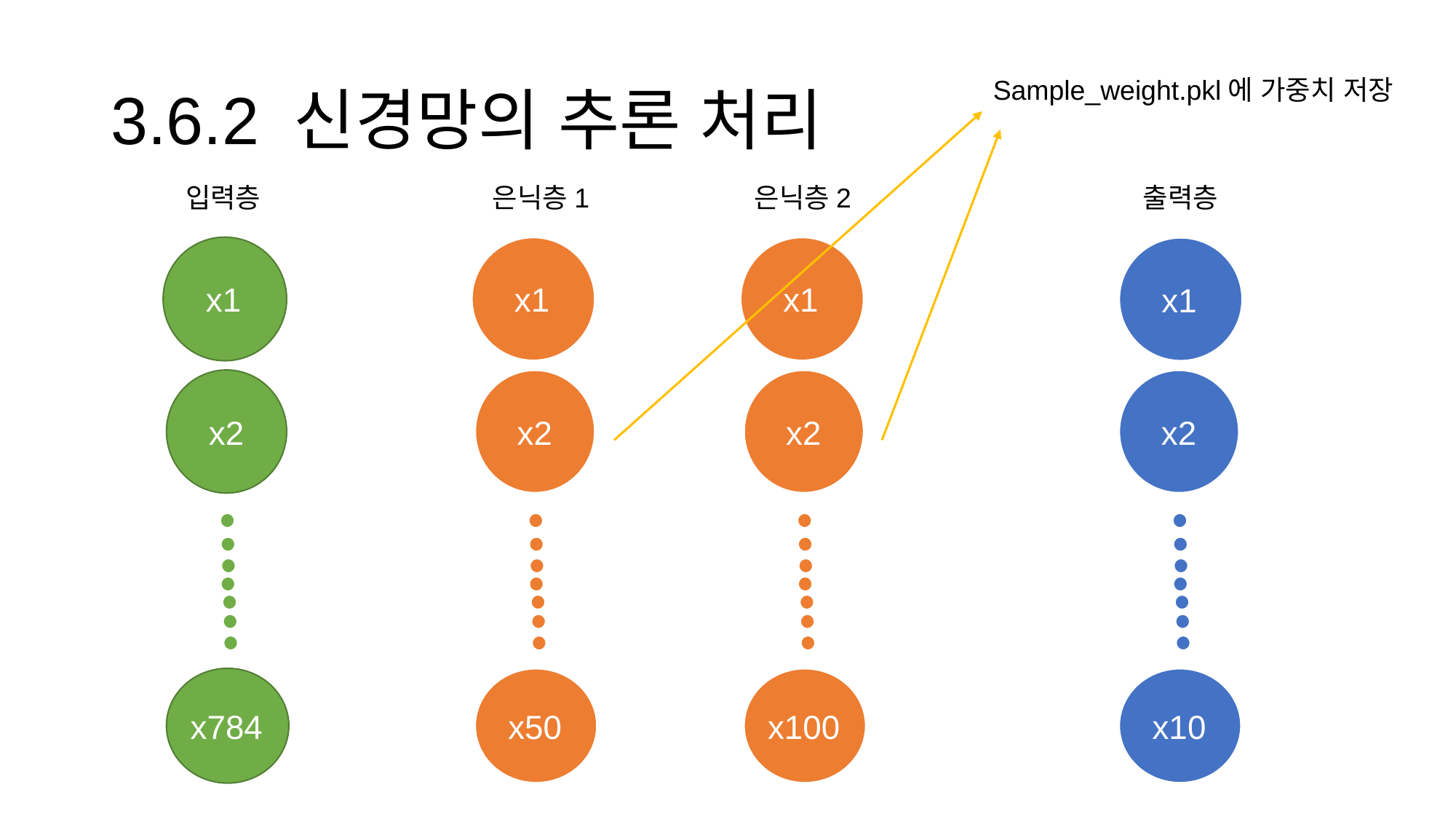

# 3.6.2 신경망의 추론 처리
Sample_weight.pkl에 가중치 저장

은닉층1
은닉층2
출력층
입력층
  x1
  x1
  x1
  x1
  x2
  x2
  x2
  x2

x784
 x50
x100
 x10